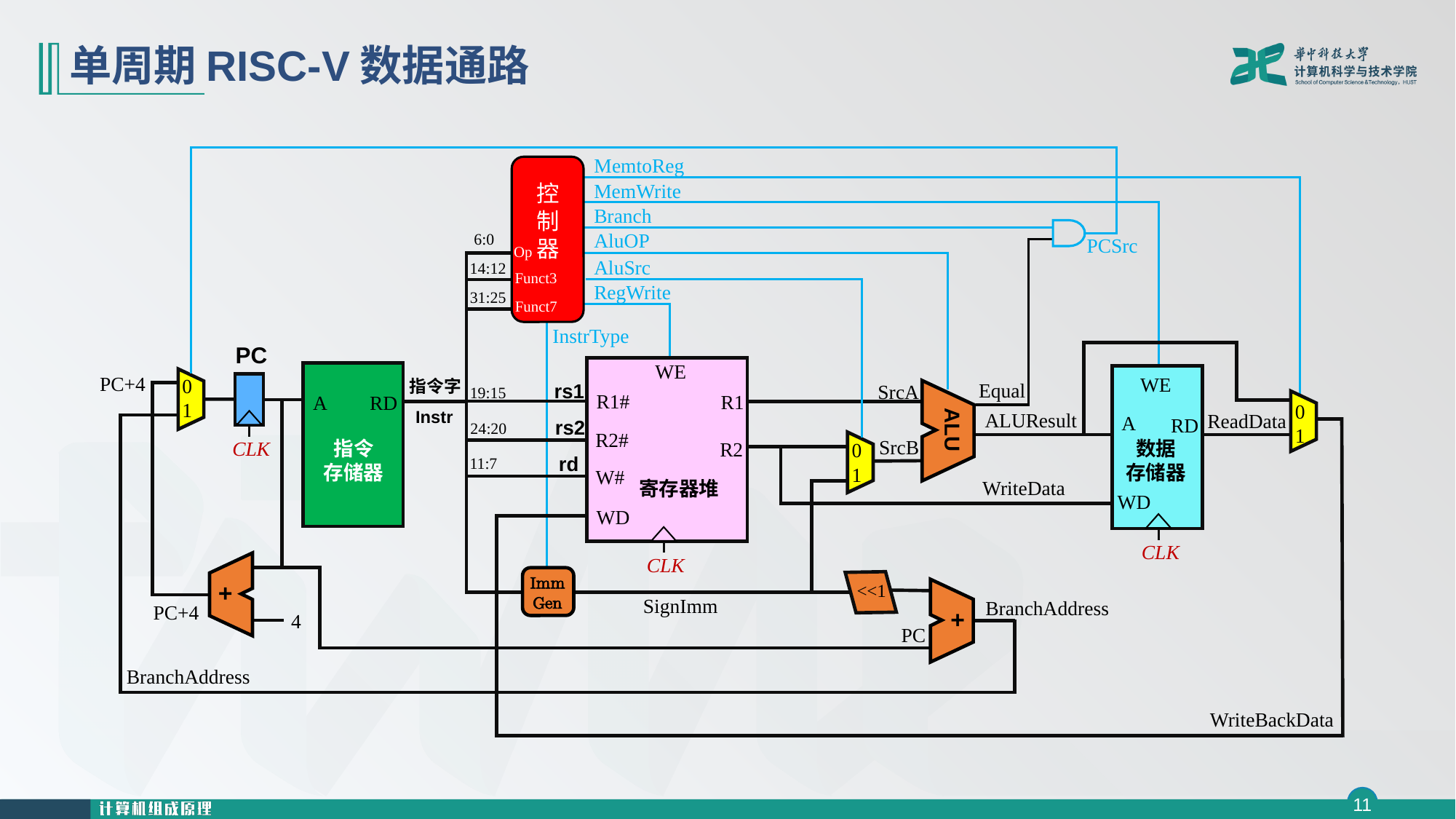

# 单周期RISC-V数据通路
MemtoReg

控
制
器
Op
Funct3
MemWrite
Branch

AluOP
6:0
PCSrc
AluSrc
14:12
RegWrite
31:25
Funct7
InstrType
PC
WE

A
RD
指令
存储器
PC+4

WE
A
RD
数据
存储器
WD
0
1
指令字
Equal
rs1

SrcA
19:15

ALU
R1#
R1

0
1

ALUResult
ReadData

rs2

24:20
R2#
SrcB
CLK
R2
0
1
rd
11:7

W#
WriteData
寄存器堆
WD

CLK

CLK

<<1
Imm
Gen

SignImm
BranchAddress
PC+4
4
PC
BranchAddress
WriteBackData
Instr

+

+